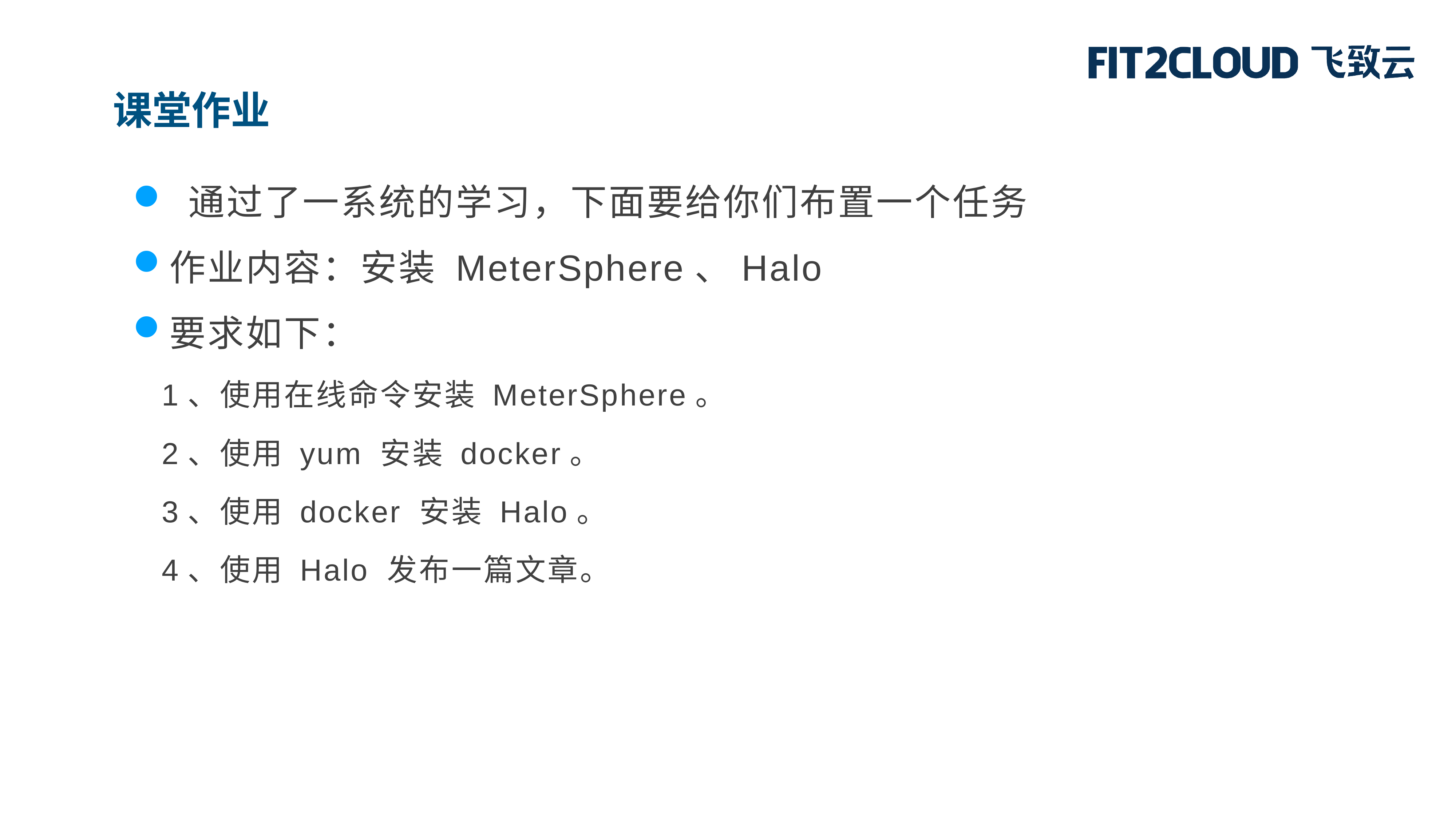

课堂作业
 通过了一系统的学习，下面要给你们布置一个任务
作业内容：安装 MeterSphere、Halo
要求如下：
1、使用在线命令安装 MeterSphere。
2、使用 yum 安装 docker。
3、使用 docker 安装 Halo。
4、使用 Halo 发布一篇文章。